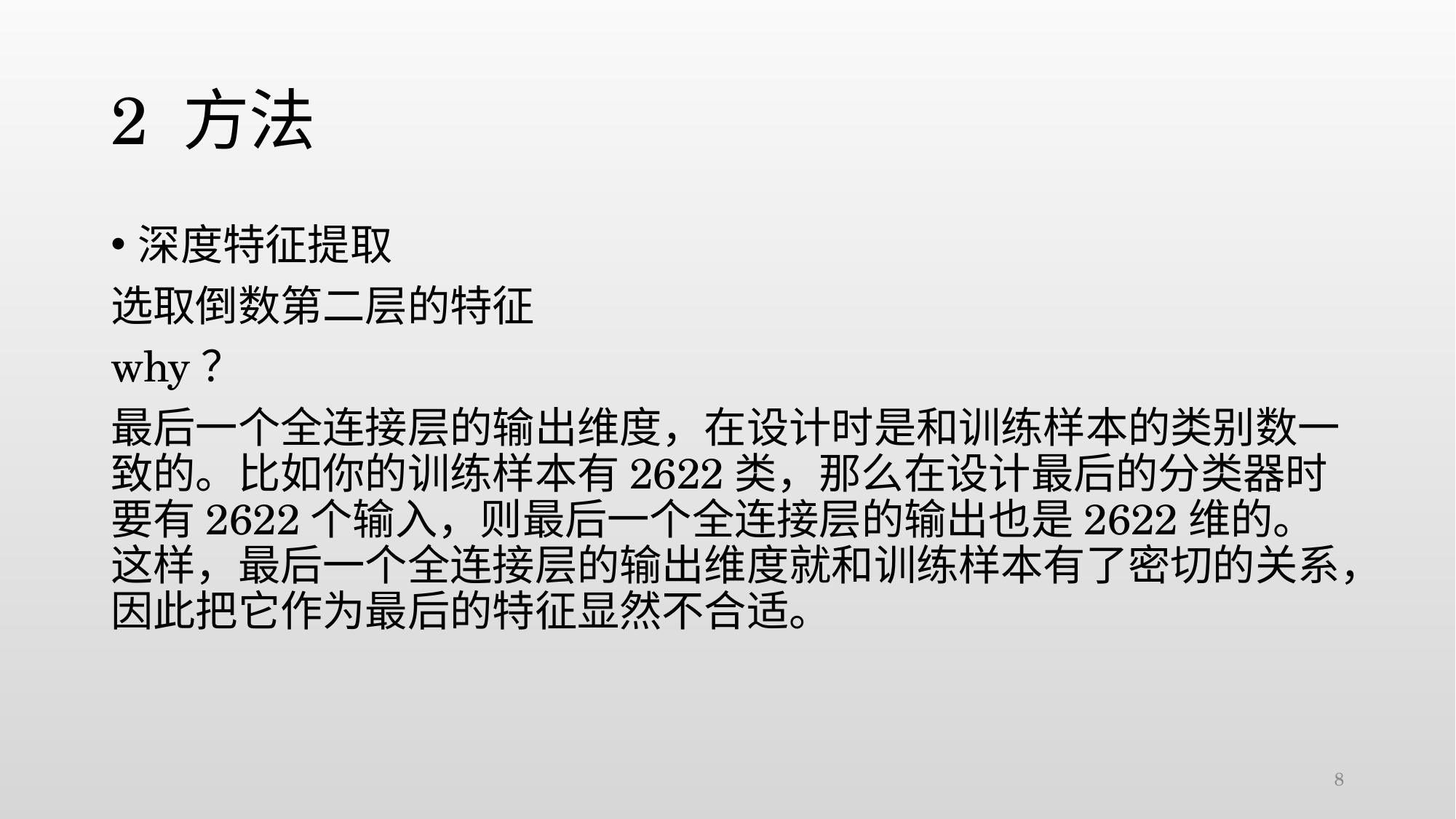

# 2 方法
深度特征提取
选取倒数第二层的特征
why？
最后一个全连接层的输出维度，在设计时是和训练样本的类别数一致的。比如你的训练样本有2622类，那么在设计最后的分类器时要有2622个输入，则最后一个全连接层的输出也是2622维的。这样，最后一个全连接层的输出维度就和训练样本有了密切的关系，因此把它作为最后的特征显然不合适。
8